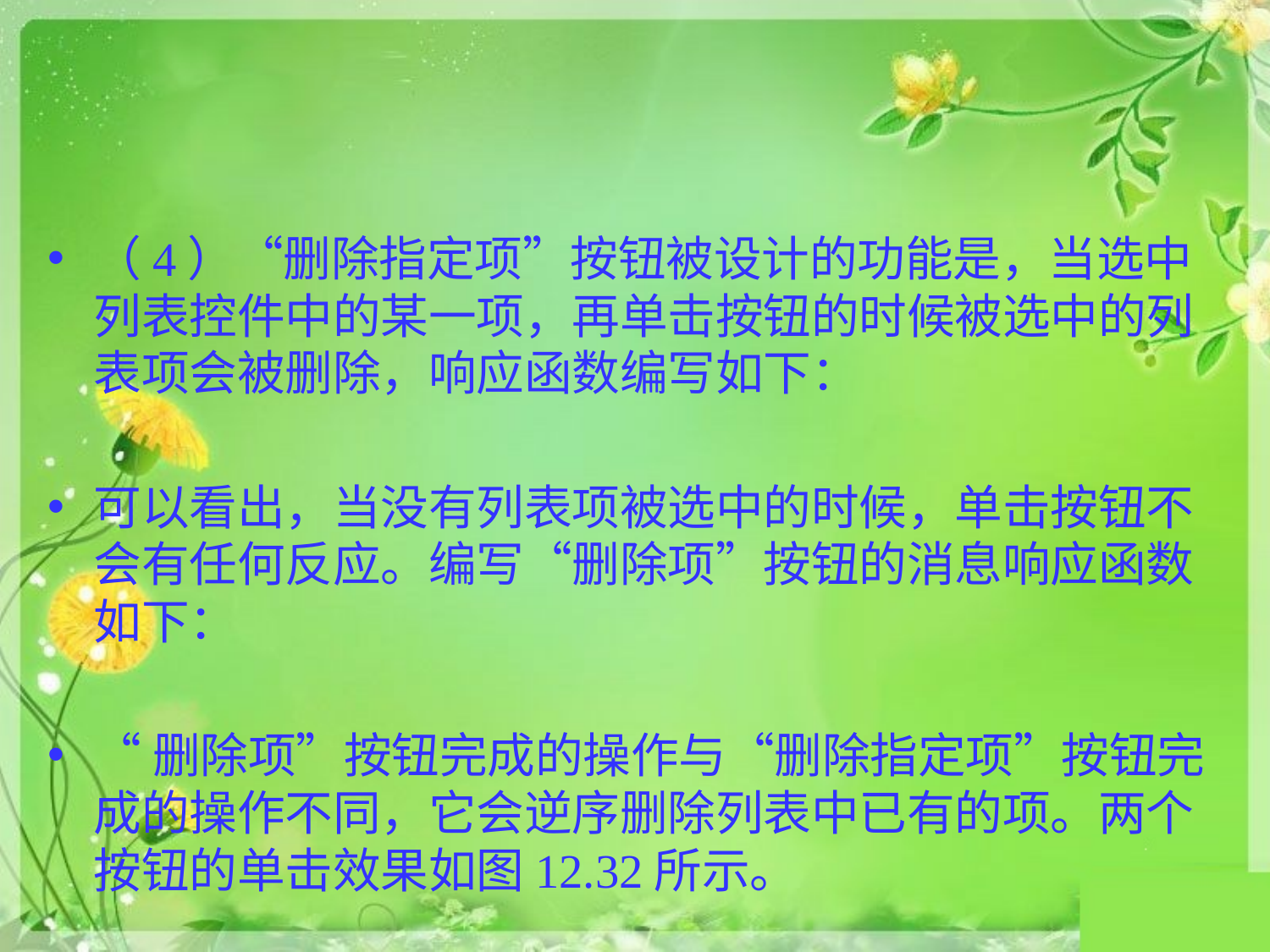

#
（4）“删除指定项”按钮被设计的功能是，当选中列表控件中的某一项，再单击按钮的时候被选中的列表项会被删除，响应函数编写如下：

可以看出，当没有列表项被选中的时候，单击按钮不会有任何反应。编写“删除项”按钮的消息响应函数如下：

“删除项”按钮完成的操作与“删除指定项”按钮完成的操作不同，它会逆序删除列表中已有的项。两个按钮的单击效果如图12.32所示。